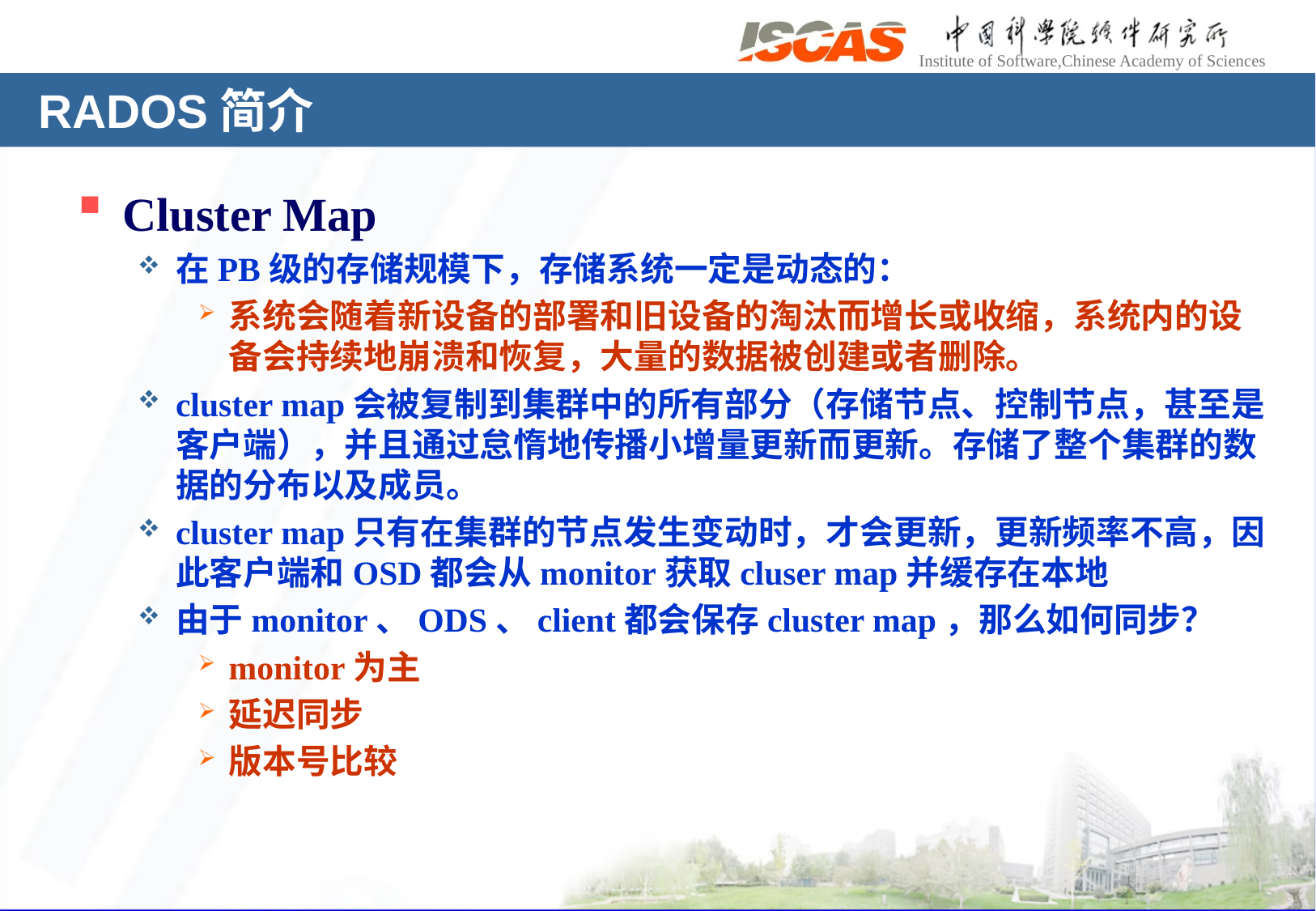

# RADOS简介
Cluster Map
在PB级的存储规模下，存储系统一定是动态的：
系统会随着新设备的部署和旧设备的淘汰而增长或收缩，系统内的设备会持续地崩溃和恢复，大量的数据被创建或者删除。
cluster map会被复制到集群中的所有部分（存储节点、控制节点，甚至是客户端），并且通过怠惰地传播小增量更新而更新。存储了整个集群的数据的分布以及成员。
cluster map只有在集群的节点发生变动时，才会更新，更新频率不高，因此客户端和OSD都会从monitor获取cluser map并缓存在本地
由于monitor、ODS、client都会保存cluster map，那么如何同步？
monitor为主
延迟同步
版本号比较